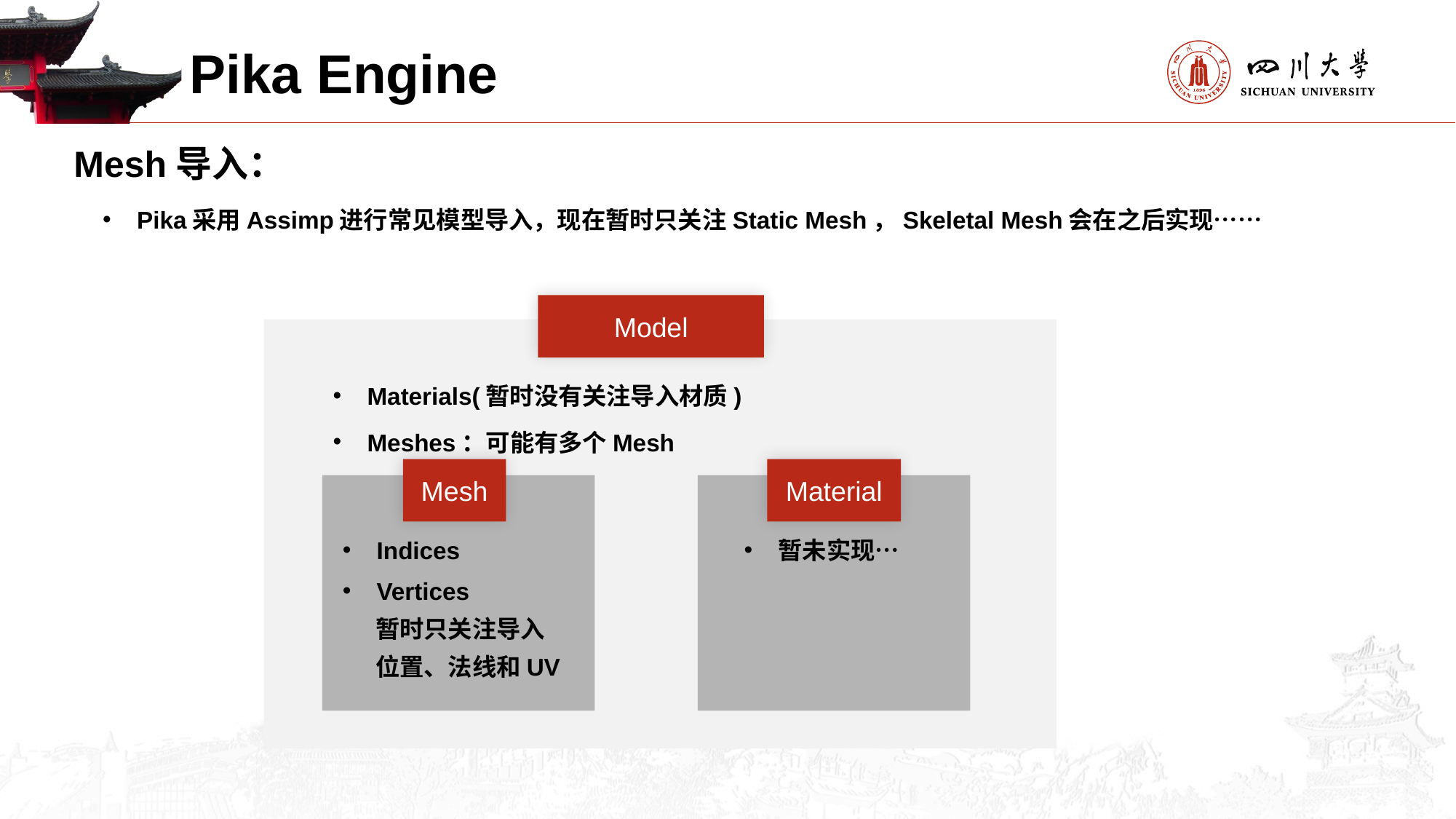

Pika Engine
Mesh导入：
Pika采用Assimp进行常见模型导入，现在暂时只关注Static Mesh，Skeletal Mesh会在之后实现……
Model

Materials(暂时没有关注导入材质)
Meshes：可能有多个Mesh
Mesh
Material

暂未实现…
Indices
Vertices
     暂时只关注导入
     位置、法线和UV